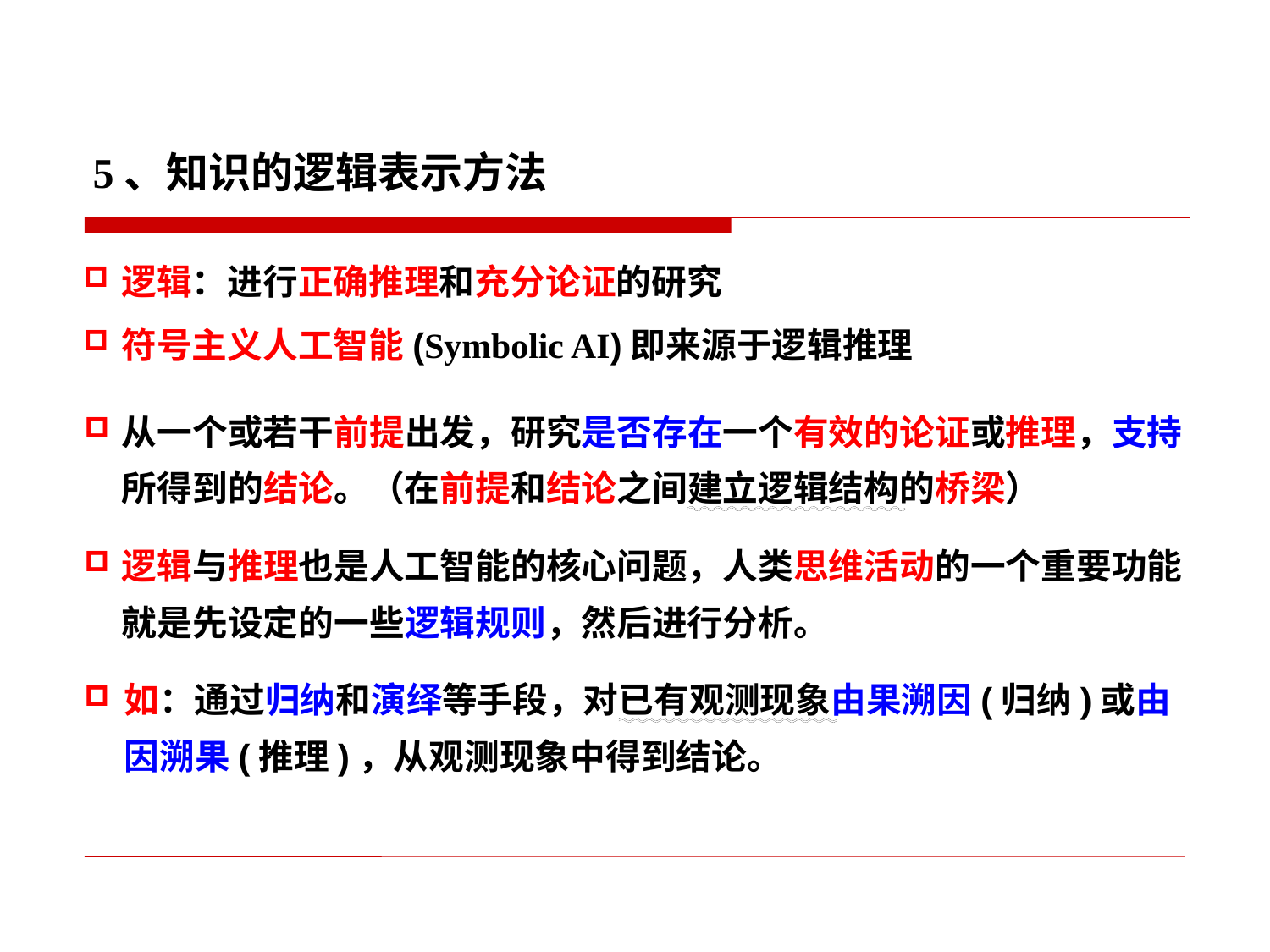

5、知识的逻辑表示方法
逻辑：进行正确推理和充分论证的研究
符号主义人工智能(Symbolic AI)即来源于逻辑推理
从一个或若干前提出发，研究是否存在一个有效的论证或推理，支持所得到的结论。（在前提和结论之间建立逻辑结构的桥梁）
逻辑与推理也是人工智能的核心问题，人类思维活动的一个重要功能就是先设定的一些逻辑规则，然后进行分析。
如：通过归纳和演绎等手段，对已有观测现象由果溯因(归纳)或由因溯果(推理)，从观测现象中得到结论。